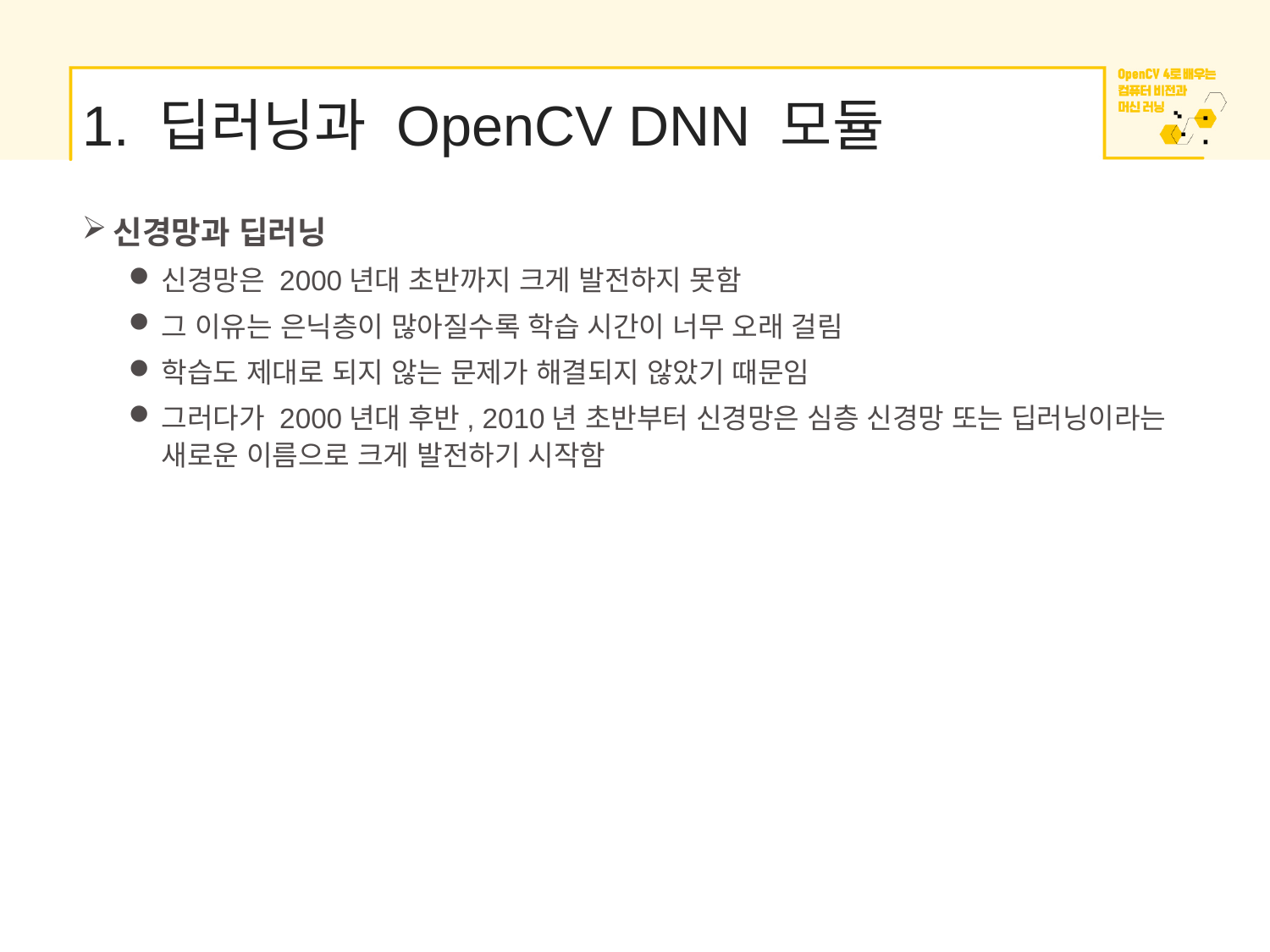

# 1. 딥러닝과 OpenCV DNN 모듈
신경망과 딥러닝
신경망은 2000년대 초반까지 크게 발전하지 못함
그 이유는 은닉층이 많아질수록 학습 시간이 너무 오래 걸림
학습도 제대로 되지 않는 문제가 해결되지 않았기 때문임
그러다가 2000년대 후반, 2010년 초반부터 신경망은 심층 신경망 또는 딥러닝이라는 새로운 이름으로 크게 발전하기 시작함